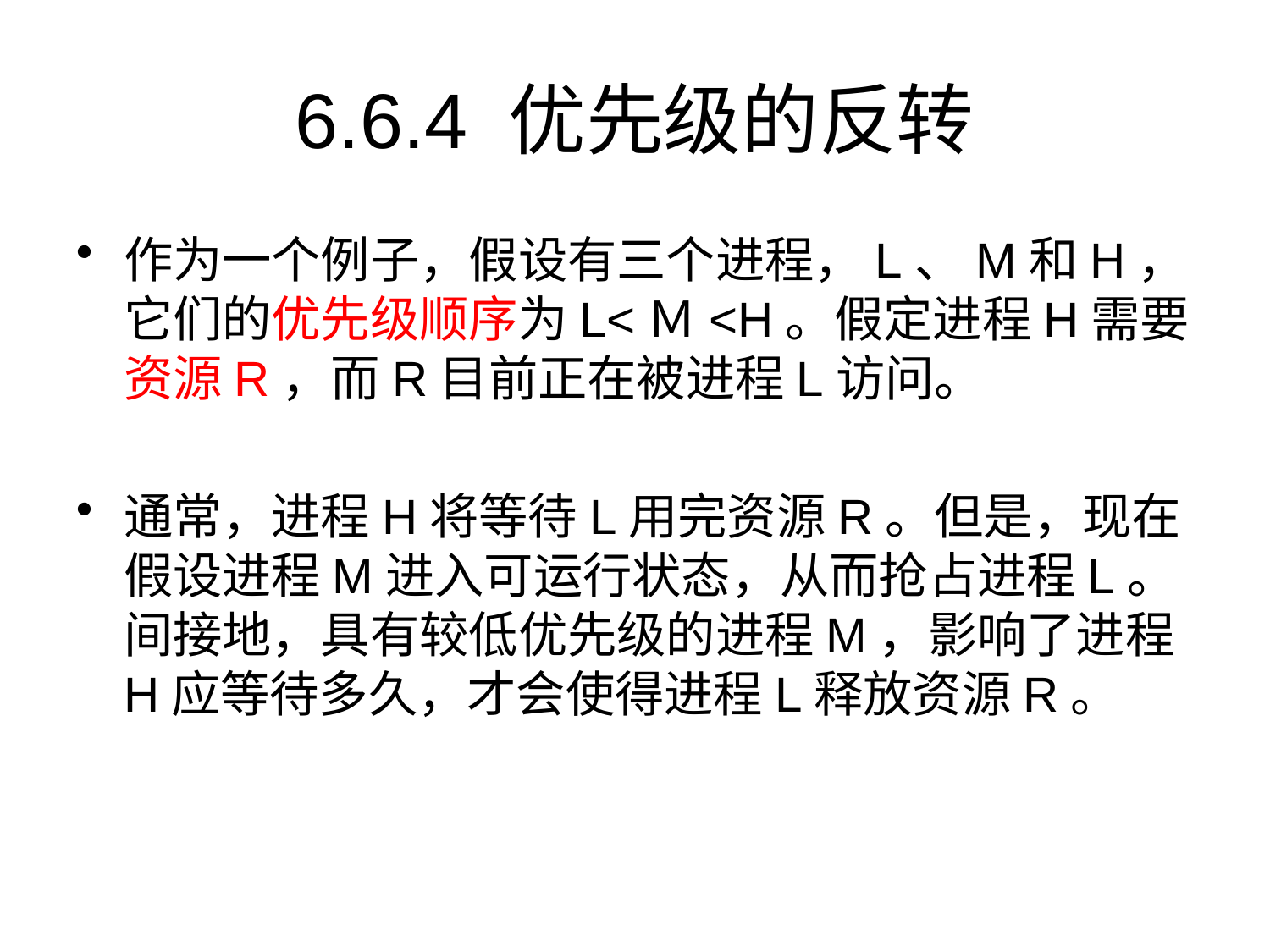

# 6.6.4 优先级的反转
作为一个例子，假设有三个进程，L、M和H，它们的优先级顺序为L<Ｍ<H。假定进程H需要资源R，而R目前正在被进程L访问。

通常，进程H将等待L用完资源R。但是，现在假设进程M进入可运行状态，从而抢占进程L。间接地，具有较低优先级的进程M，影响了进程H应等待多久，才会使得进程L释放资源R。